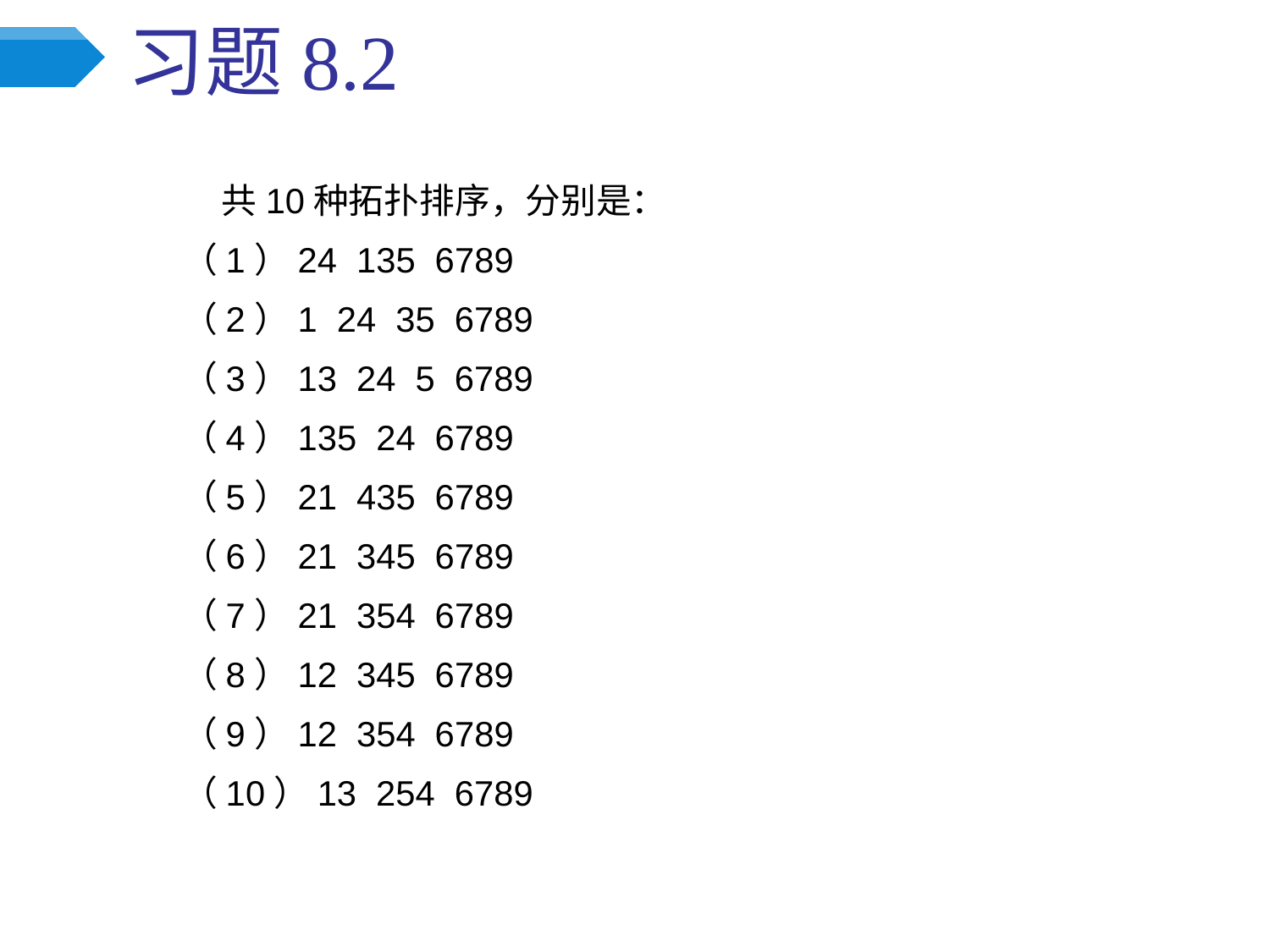

# 习题8.2
    共10种拓扑排序，分别是：
（1）24  135  6789
（2）1  24  35  6789
（3）13  24  5  6789
（4）135  24  6789
（5）21  435  6789
（6）21  345  6789
（7）21  354  6789
（8）12  345  6789
（9）12  354  6789
（10）13  254  6789